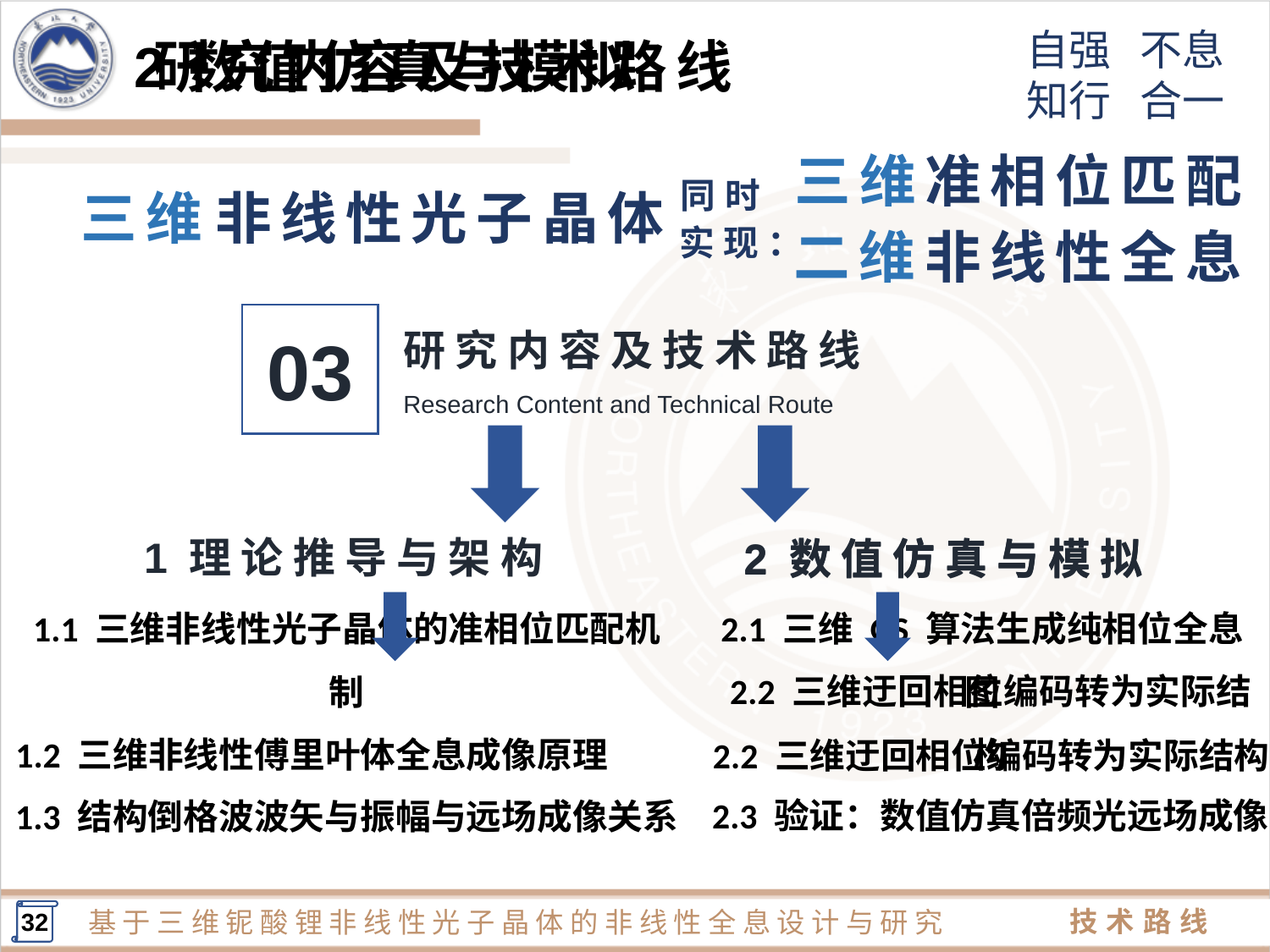

2数值仿真与模拟
研究内容及技术路线
准相位匹配
三维
同时
非线性光子晶体
三维
实现：
非线性全息
二维
03
研 究 内 容 及 技 术 路 线
Research Content and Technical Route

1 理 论 推 导 与 架 构
2 数 值 仿 真 与 模 拟

2.1 三维 GS 算法生成纯相位全息图
1.1 三维非线性光子晶体的准相位匹配机制
1.2 三维非线性傅里叶体全息成像原理
2.2 三维迂回相位编码转为实际结构
2.3 验证：数值仿真倍频光远场成像
1.3 结构倒格波波矢与振幅与远场成像关系
2 数 值 仿 真 与 模 拟
2.2 三维迂回相位编码转为实际结构

32
技术路线